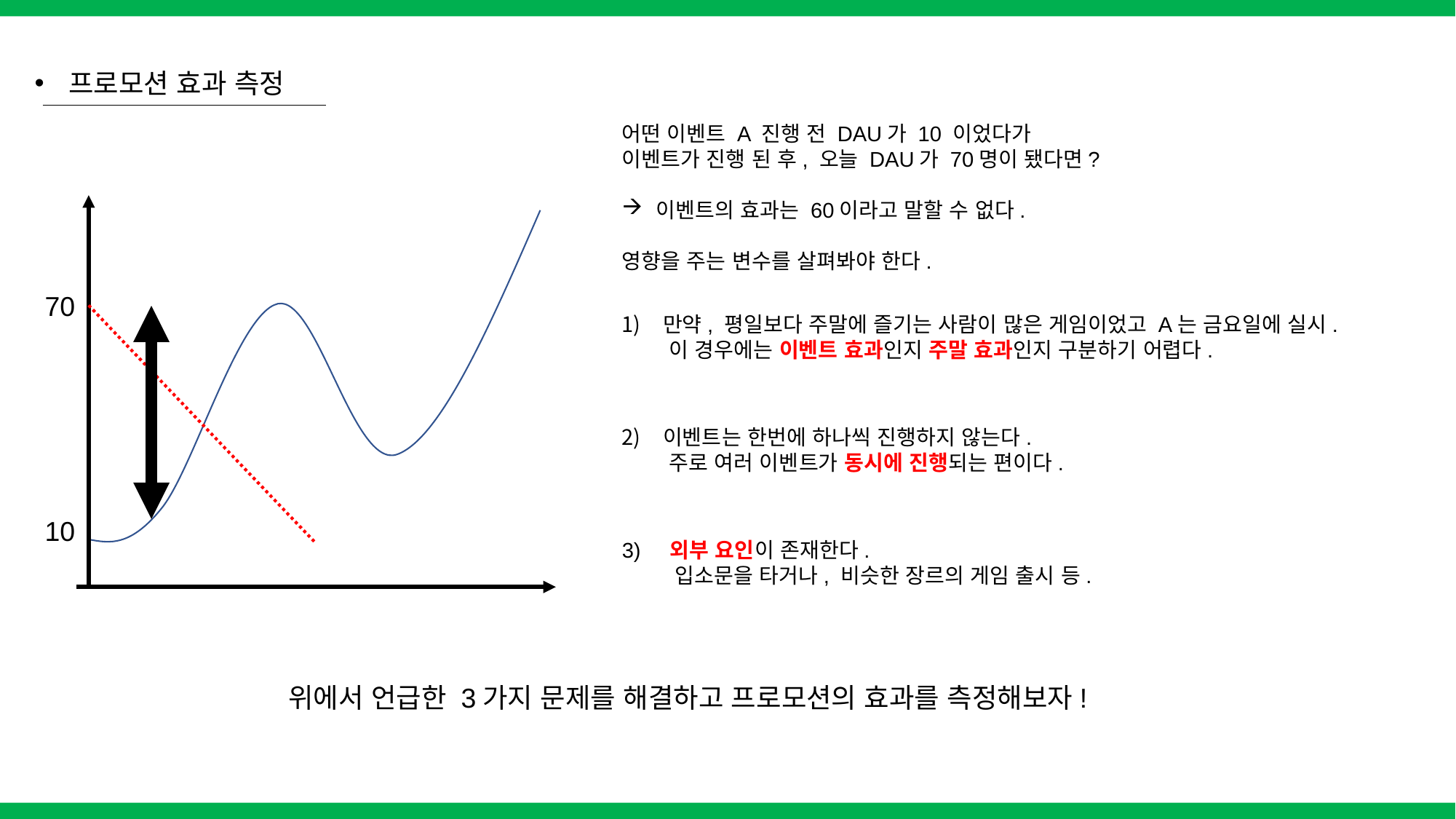

프로모션 효과 측정
어떤 이벤트 A 진행 전 DAU가 10 이었다가
이벤트가 진행 된 후, 오늘 DAU가 70명이 됐다면?

이벤트의 효과는 60이라고 말할 수 없다.

영향을 주는 변수를 살펴봐야 한다.

70
만약, 평일보다 주말에 즐기는 사람이 많은 게임이었고 A는 금요일에 실시.
       이 경우에는 이벤트 효과인지 주말 효과인지 구분하기 어렵다.
이벤트는 한번에 하나씩 진행하지 않는다.
       주로 여러 이벤트가 동시에 진행되는 편이다.
10
3)    외부 요인이 존재한다.
        입소문을 타거나, 비슷한 장르의 게임 출시 등.
위에서 언급한 3가지 문제를 해결하고 프로모션의 효과를 측정해보자!